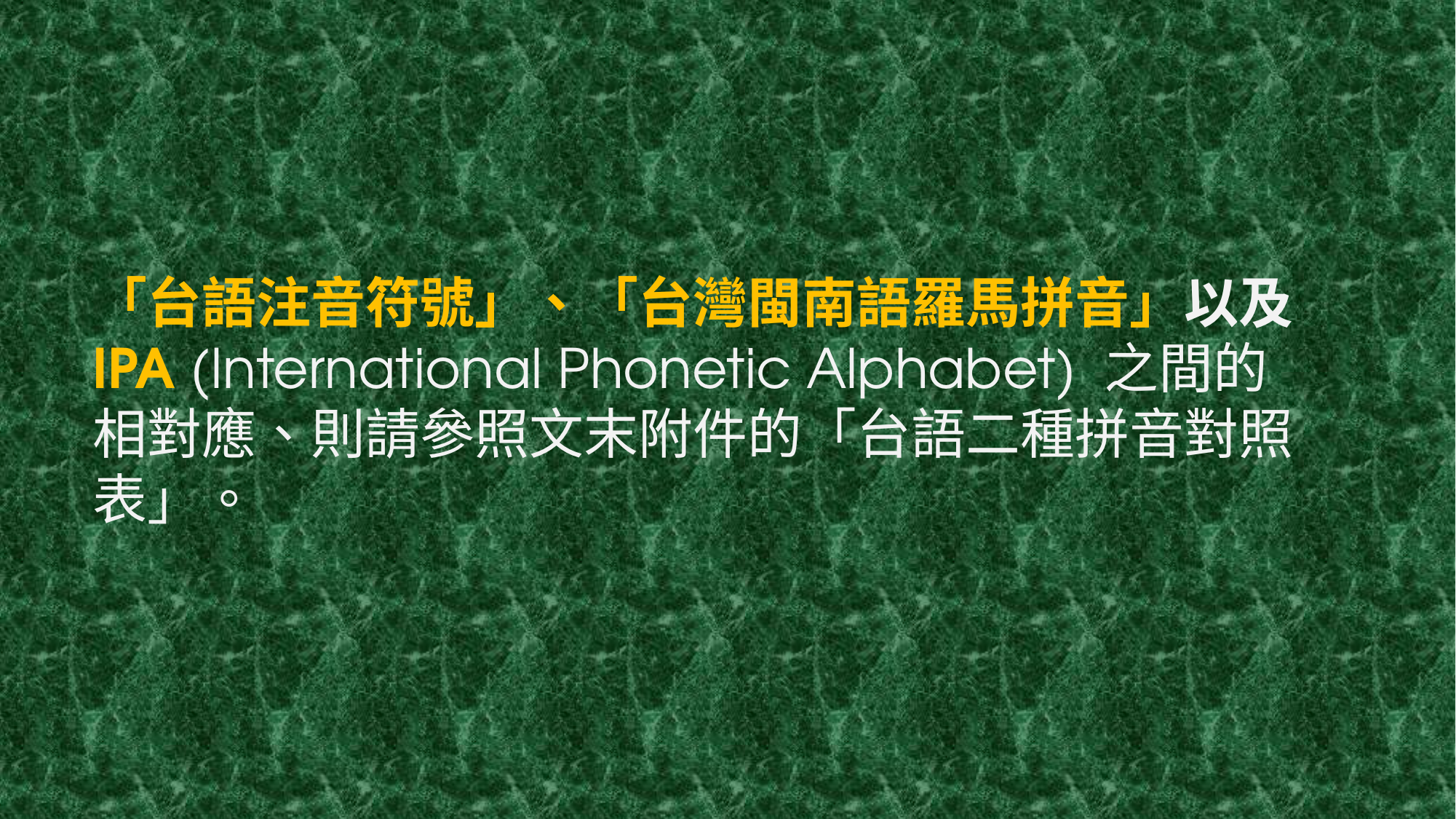

# 「台語注音符號」、「台灣閩南語羅馬拼音」以及IPA (International Phonetic Alphabet) 之間的相對應、則請參照文末附件的「台語二種拼音對照表」。